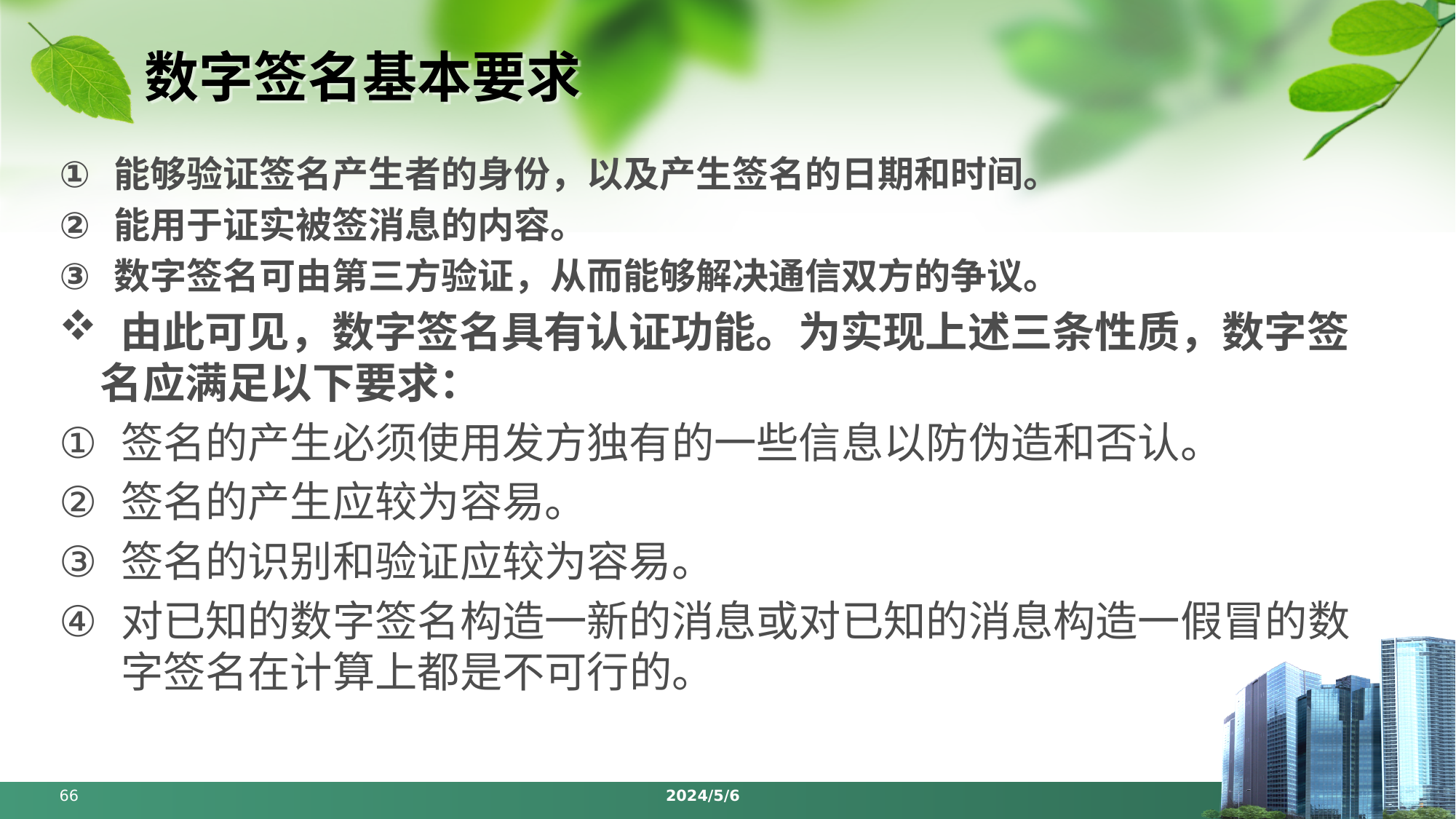

# 数字签名基本要求
能够验证签名产生者的身份，以及产生签名的日期和时间。
能用于证实被签消息的内容。
数字签名可由第三方验证，从而能够解决通信双方的争议。
 由此可见，数字签名具有认证功能。为实现上述三条性质，数字签名应满足以下要求：
签名的产生必须使用发方独有的一些信息以防伪造和否认。
签名的产生应较为容易。
签名的识别和验证应较为容易。
对已知的数字签名构造一新的消息或对已知的消息构造一假冒的数字签名在计算上都是不可行的。
66
2024/5/6